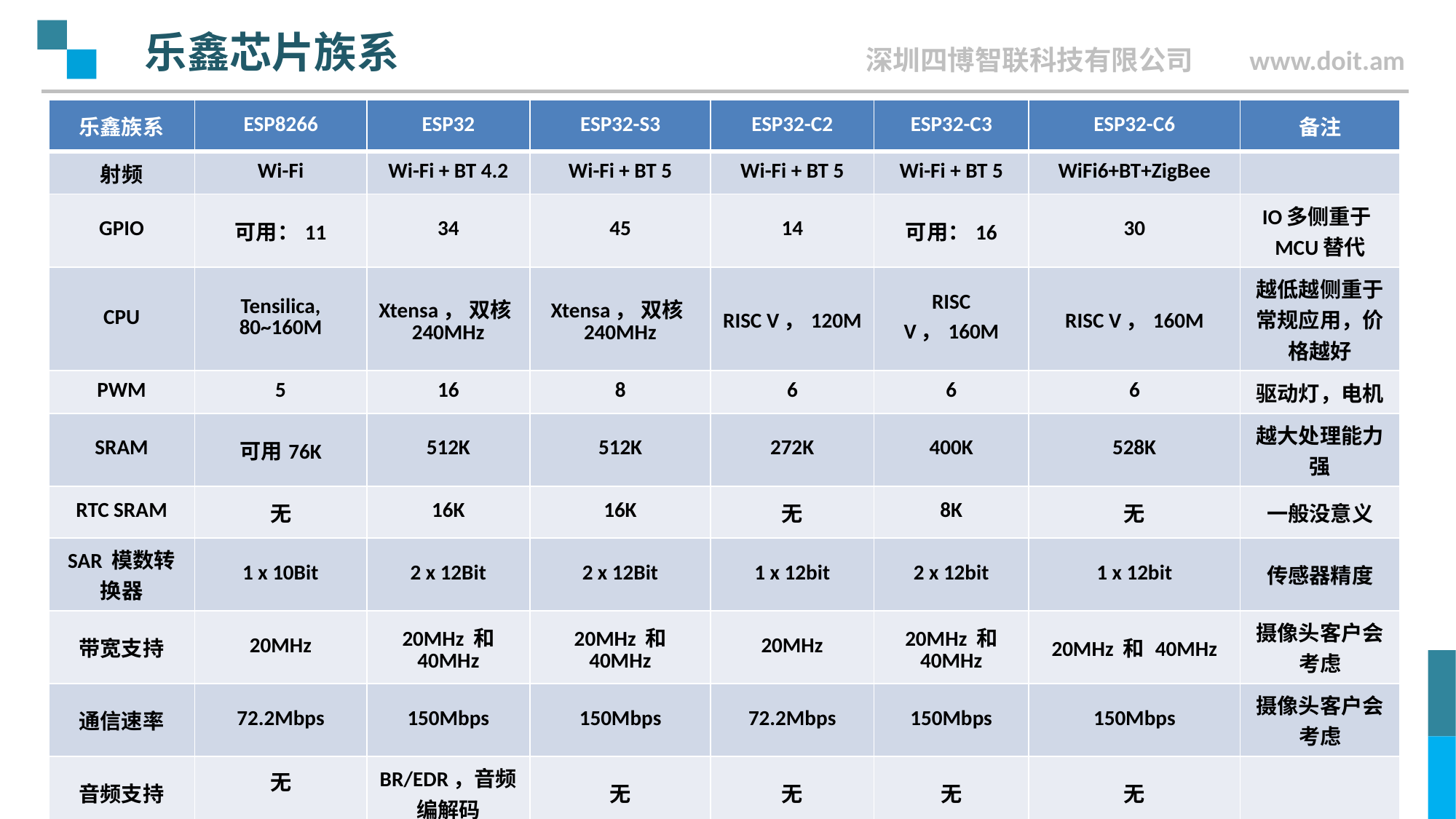

乐鑫芯片族系
| 乐鑫族系 | ESP8266 | ESP32 | ESP32-S3 | ESP32-C2 | ESP32-C3 | ESP32-C6 | 备注 |
| --- | --- | --- | --- | --- | --- | --- | --- |
| 射频 | Wi-Fi | Wi-Fi + BT 4.2 | Wi-Fi + BT 5 | Wi-Fi + BT 5 | Wi-Fi + BT 5 | WiFi6+BT+ZigBee |  |
| GPIO | 可用：11 | 34 | 45 | 14 | 可用：16 | 30 | IO多侧重于MCU替代 |
| CPU | Tensilica, 80~160M | Xtensa， 双核240MHz | Xtensa， 双核240MHz | RISC V，120M | RISC V，160M | RISC V，160M | 越低越侧重于常规应用，价格越好 |
| PWM | 5 | 16 | 8 | 6 | 6 | 6 | 驱动灯，电机 |
| SRAM | 可用76K | 512K | 512K | 272K | 400K | 528K | 越大处理能力强 |
| RTC SRAM | 无 | 16K | 16K | 无 | 8K | 无 | 一般没意义 |
| SAR 模数转换器 | 1 x 10Bit | 2 x 12Bit | 2 x 12Bit | 1 x 12bit | 2 x 12bit | 1 x 12bit | 传感器精度 |
| 带宽支持 | 20MHz | 20MHz 和 40MHz | 20MHz 和 40MHz | 20MHz | 20MHz 和 40MHz | 20MHz 和 40MHz | 摄像头客户会考虑 |
| 通信速率 | 72.2Mbps | 150Mbps | 150Mbps | 72.2Mbps | 150Mbps | 150Mbps | 摄像头客户会考虑 |
| 音频支持 | 无 | BR/EDR，音频编解码 | 无 | 无 | 无 | 无 |  |
| 视频支持 | 无 | 支持外挂pSram | DVP，8~16位 | 无 | 无 | 无 | AIOT |
| LCD支持 | 无 | SPI | RGB，8~16位，I8080 | 无 | 无 | 无 | AIOT |